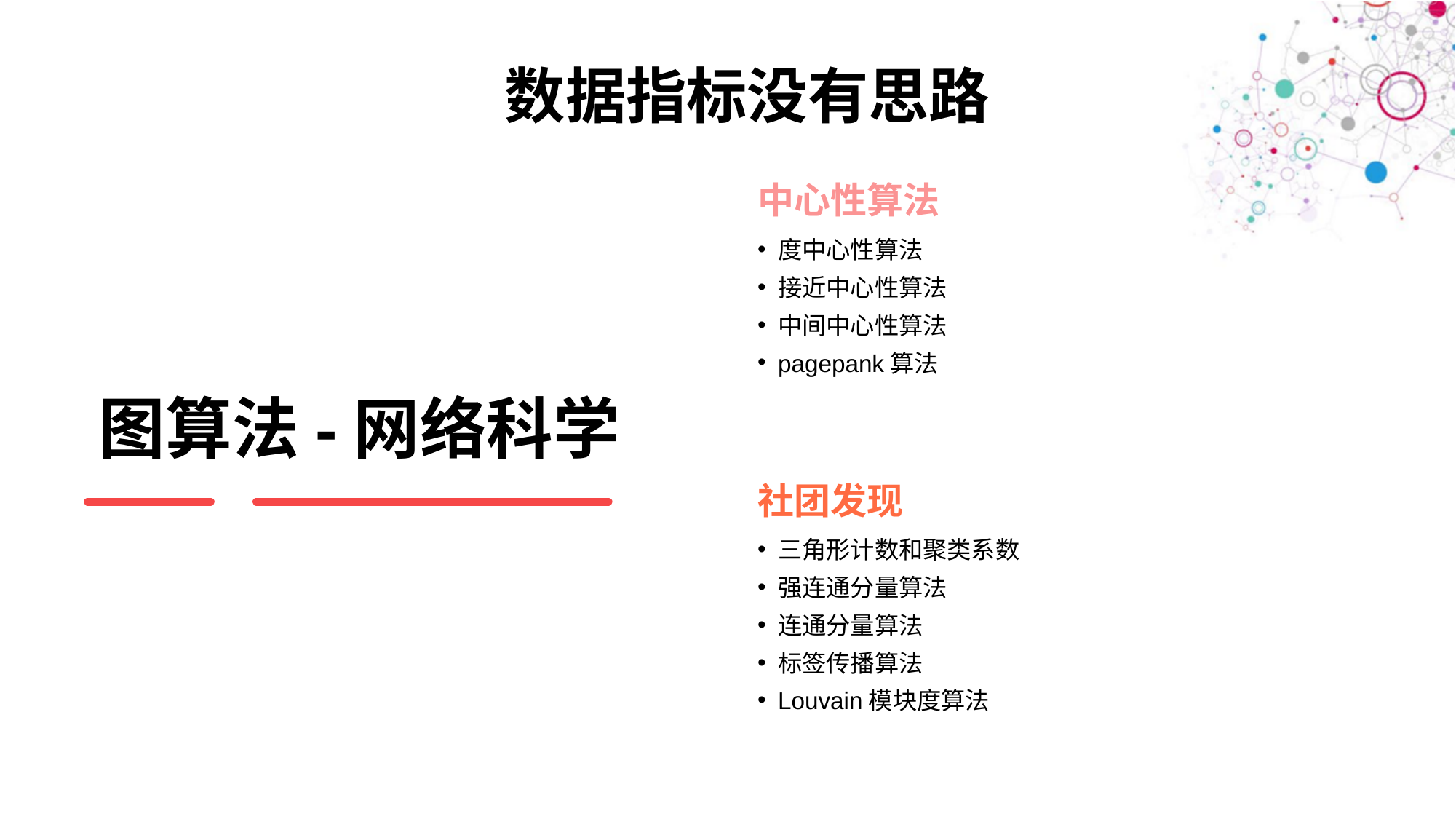

数据指标没有思路
中心性算法
度中心性算法
接近中心性算法
中间中心性算法
pagepank算法
图算法-网络科学
社团发现
三角形计数和聚类系数
强连通分量算法
连通分量算法
标签传播算法
Louvain模块度算法